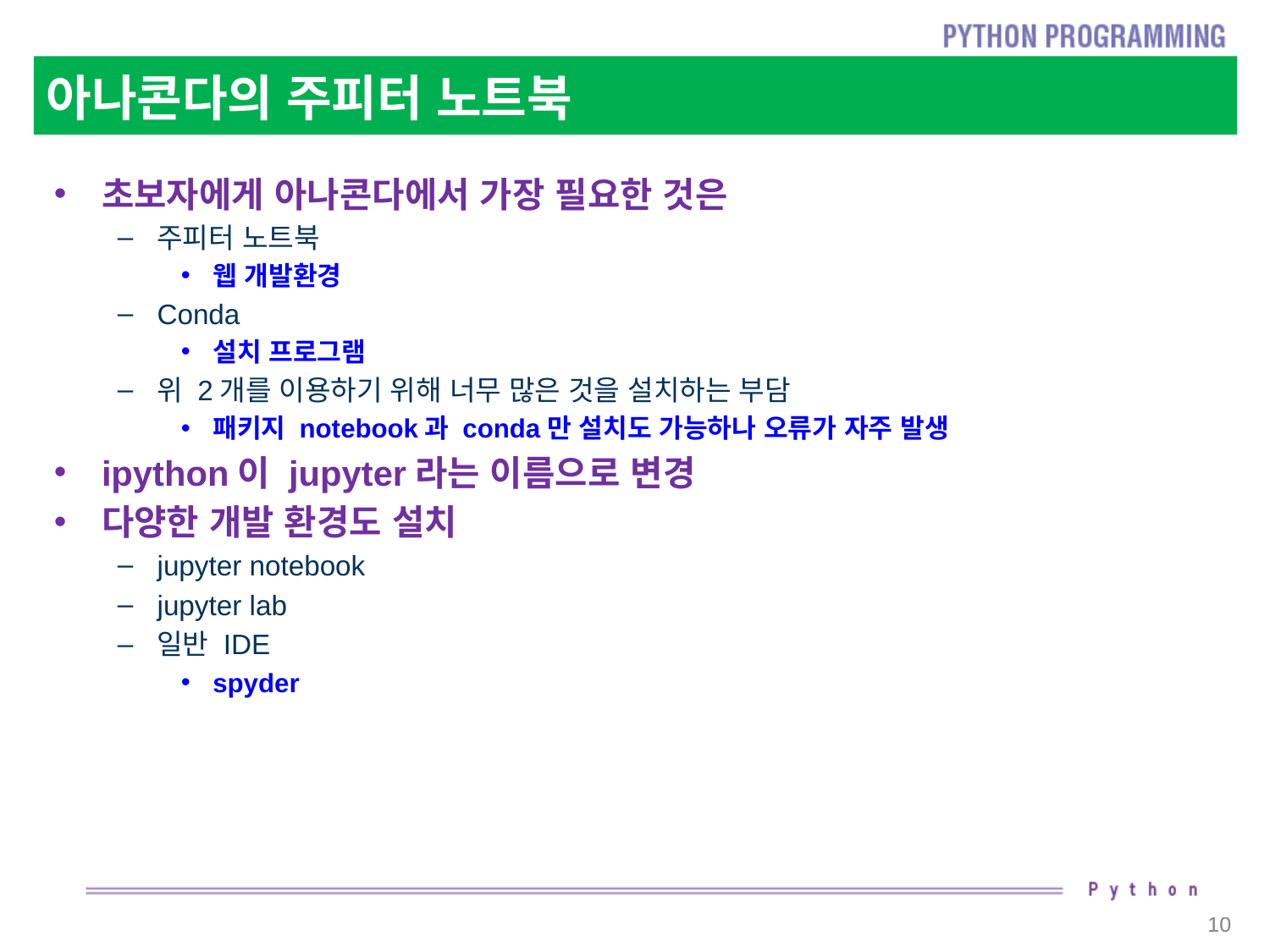

# 아나콘다의 주피터 노트북
초보자에게 아나콘다에서 가장 필요한 것은
주피터 노트북
웹 개발환경
Conda
설치 프로그램
위 2개를 이용하기 위해 너무 많은 것을 설치하는 부담
패키지 notebook과 conda만 설치도 가능하나 오류가 자주 발생
ipython이 jupyter라는 이름으로 변경
다양한 개발 환경도 설치
jupyter notebook
jupyter lab
일반 IDE
spyder
10